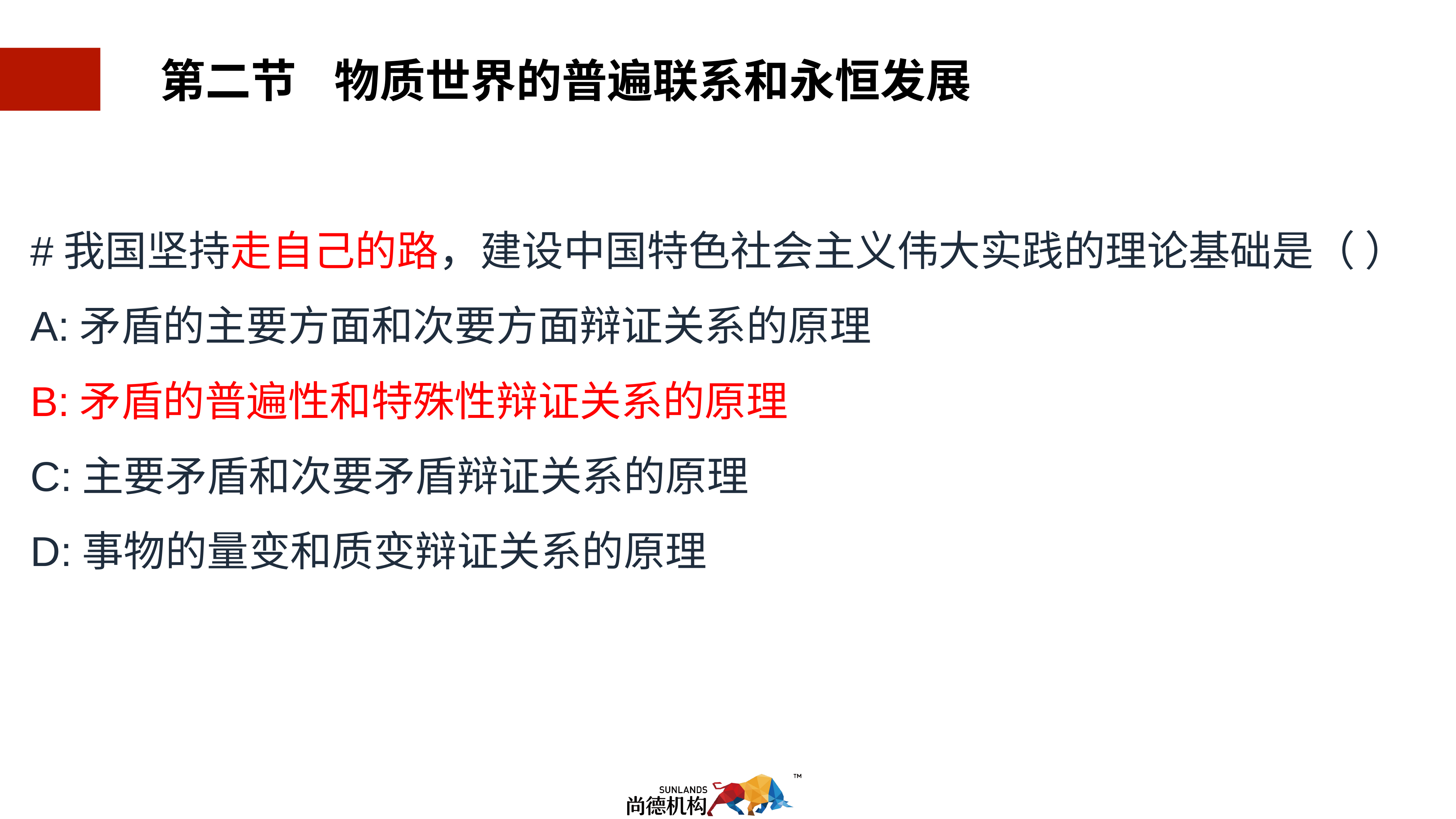

#我国坚持走自己的路，建设中国特色社会主义伟大实践的理论基础是（ ）
A:矛盾的主要方面和次要方面辩证关系的原理
B:矛盾的普遍性和特殊性辩证关系的原理
C:主要矛盾和次要矛盾辩证关系的原理
D:事物的量变和质变辩证关系的原理